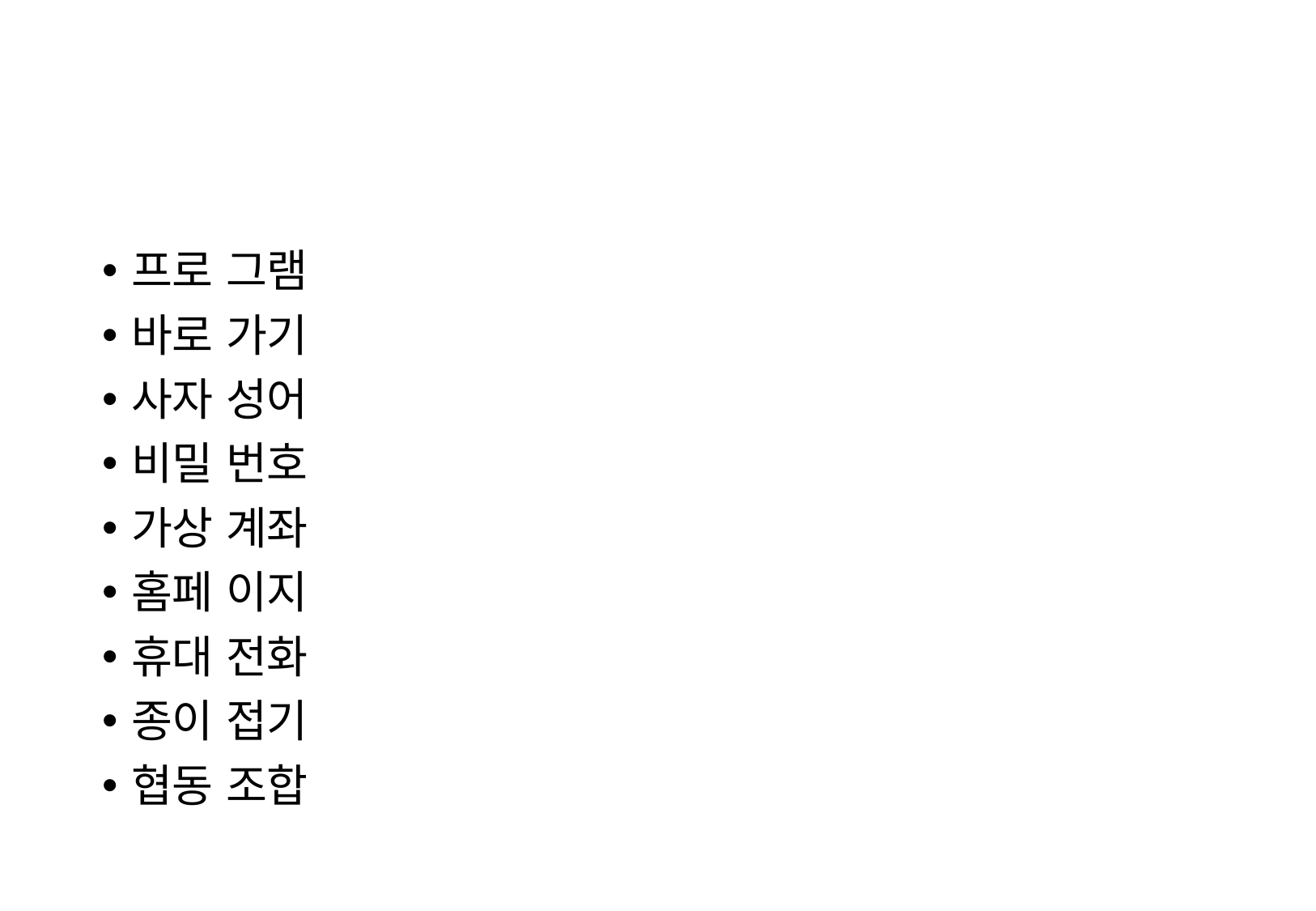

#
프로 그램
바로 가기
사자 성어
비밀 번호
가상 계좌
홈페 이지
휴대 전화
종이 접기
협동 조합